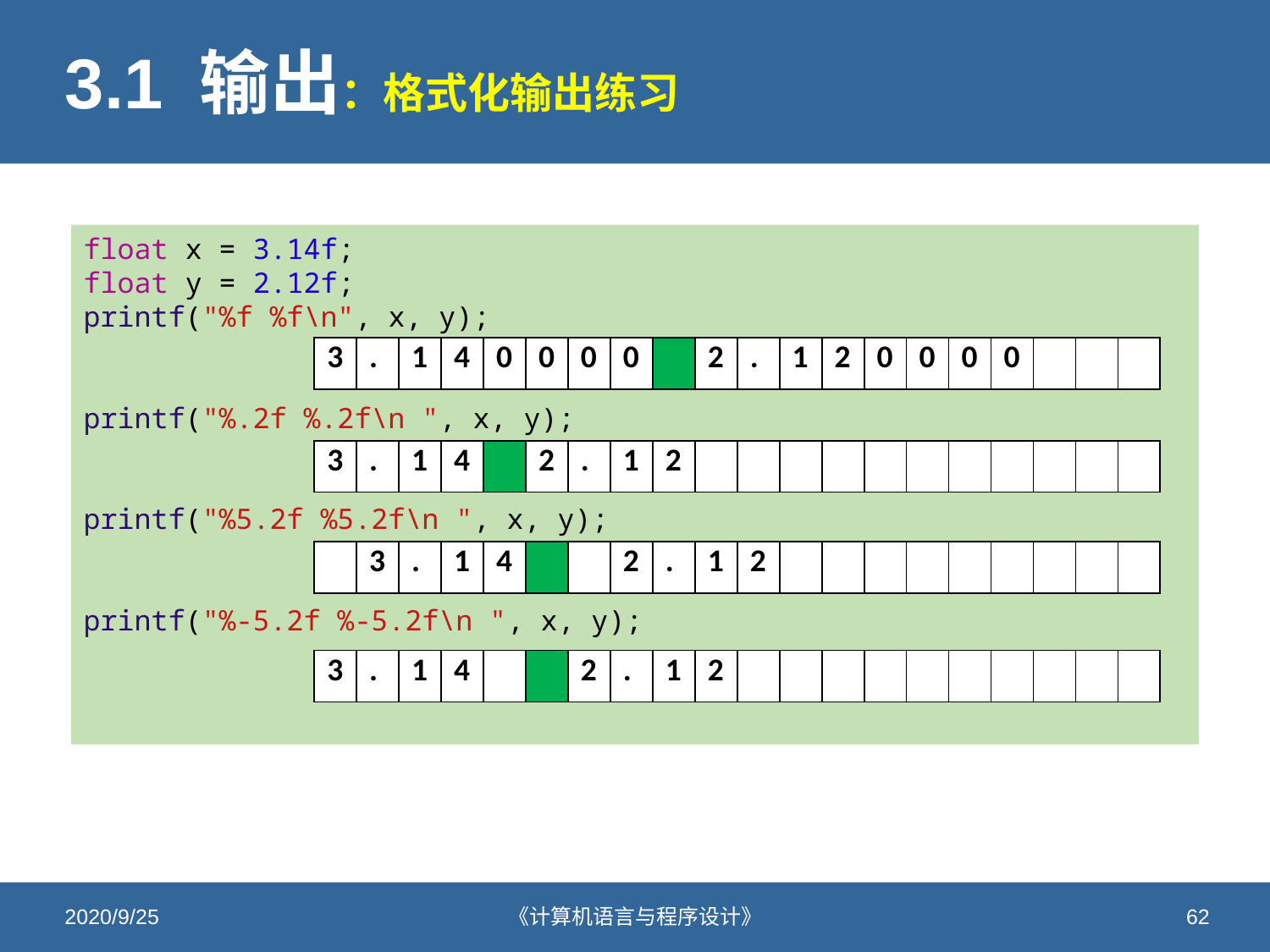

# 3.1 输出：格式化输出练习
float x = 3.14f;
float y = 2.12f;
printf("%f %f\n", x, y);

printf("%.2f %.2f\n ", x, y);

printf("%5.2f %5.2f\n ", x, y);

printf("%-5.2f %-5.2f\n ", x, y);

| 3 | . | 1 | 4 | 0 | 0 | 0 | 0 |  | 2 | . | 1 | 2 | 0 | 0 | 0 | 0 |  |  |  |
| --- | --- | --- | --- | --- | --- | --- | --- | --- | --- | --- | --- | --- | --- | --- | --- | --- | --- | --- | --- |
| 3 | . | 1 | 4 |  | 2 | . | 1 | 2 |  |  |  |  |  |  |  |  |  |  |  |
| --- | --- | --- | --- | --- | --- | --- | --- | --- | --- | --- | --- | --- | --- | --- | --- | --- | --- | --- | --- |
|  | 3 | . | 1 | 4 |  |  | 2 | . | 1 | 2 |  |  |  |  |  |  |  |  |  |
| --- | --- | --- | --- | --- | --- | --- | --- | --- | --- | --- | --- | --- | --- | --- | --- | --- | --- | --- | --- |
| 3 | . | 1 | 4 |  |  | 2 | . | 1 | 2 |  |  |  |  |  |  |  |  |  |  |
| --- | --- | --- | --- | --- | --- | --- | --- | --- | --- | --- | --- | --- | --- | --- | --- | --- | --- | --- | --- |
2020/9/25
《计算机语言与程序设计》
62